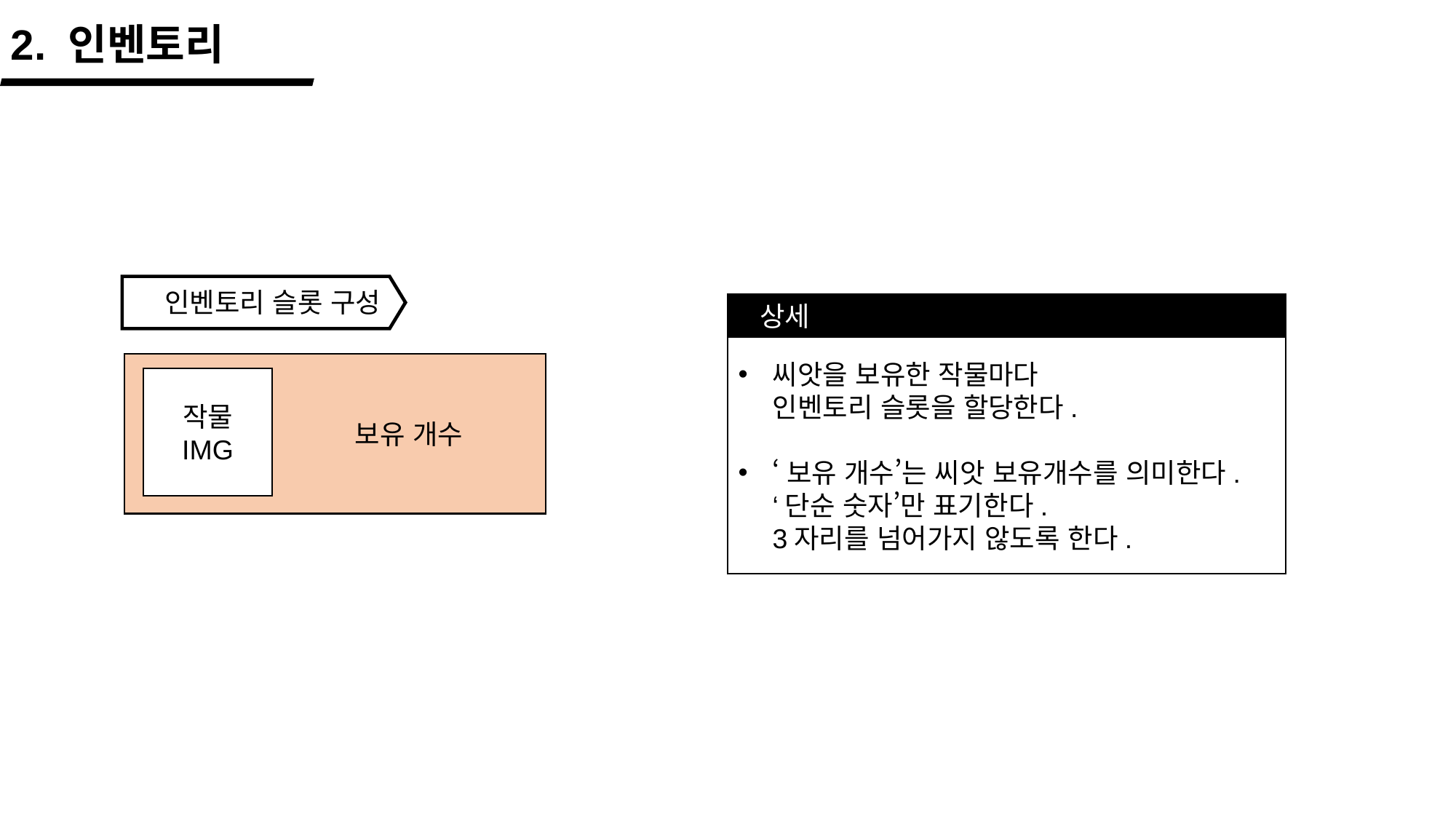

2. 인벤토리

인벤토리 슬롯 구성
상세

씨앗을 보유한 작물마다
인벤토리 슬롯을 할당한다.

‘보유 개수’는 씨앗 보유개수를 의미한다.
‘단순 숫자’만 표기한다.
3자리를 넘어가지 않도록 한다.

작물 IMG
보유 개수